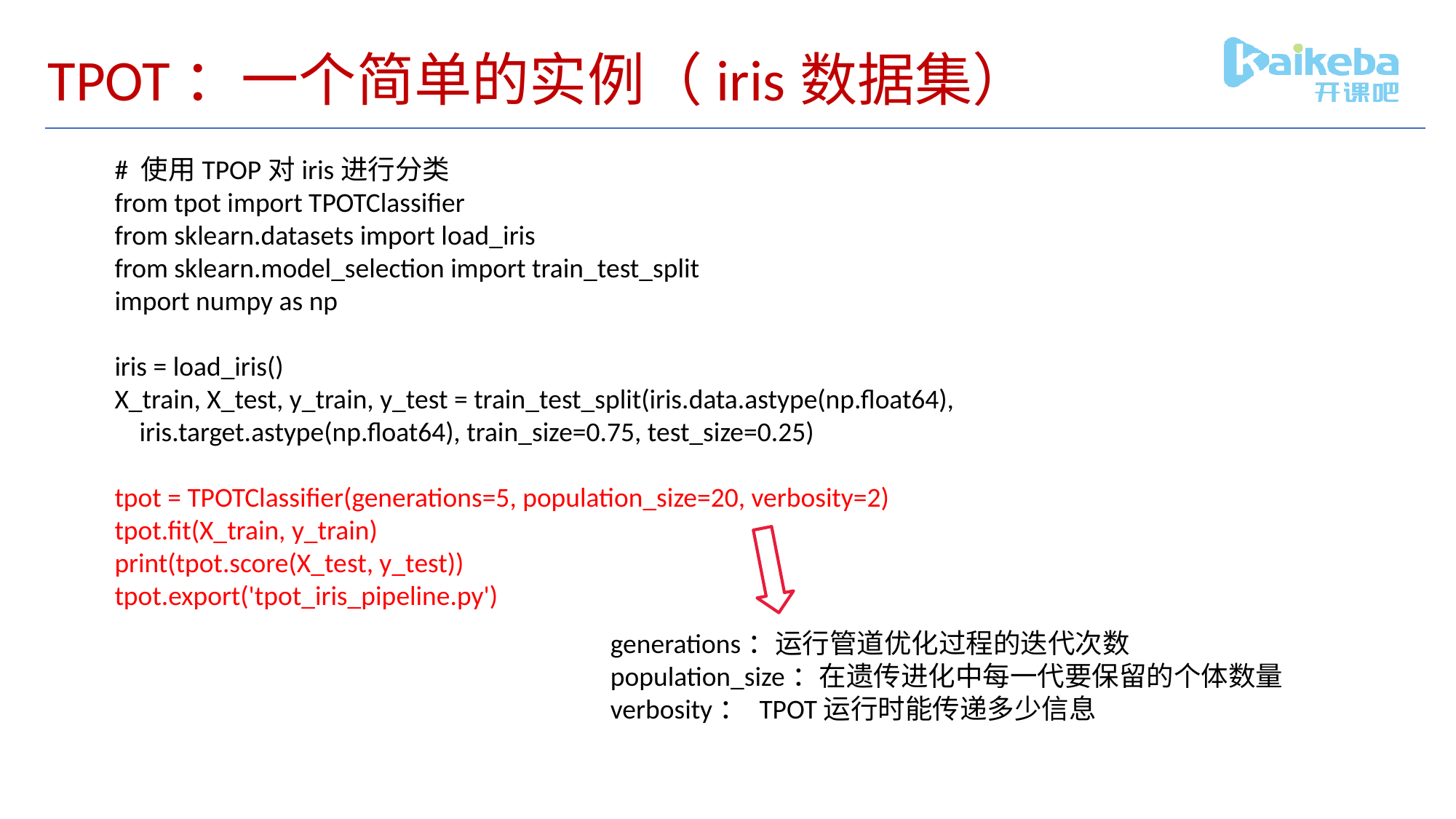

# TPOT：一个简单的实例（iris数据集）
# 使用TPOP对iris进行分类
from tpot import TPOTClassifier
from sklearn.datasets import load_iris
from sklearn.model_selection import train_test_split
import numpy as np

iris = load_iris()
X_train, X_test, y_train, y_test = train_test_split(iris.data.astype(np.float64),
    iris.target.astype(np.float64), train_size=0.75, test_size=0.25)

tpot = TPOTClassifier(generations=5, population_size=20, verbosity=2)
tpot.fit(X_train, y_train)
print(tpot.score(X_test, y_test))
tpot.export('tpot_iris_pipeline.py')

generations：运行管道优化过程的迭代次数
population_size：在遗传进化中每一代要保留的个体数量
verbosity： TPOT运行时能传递多少信息